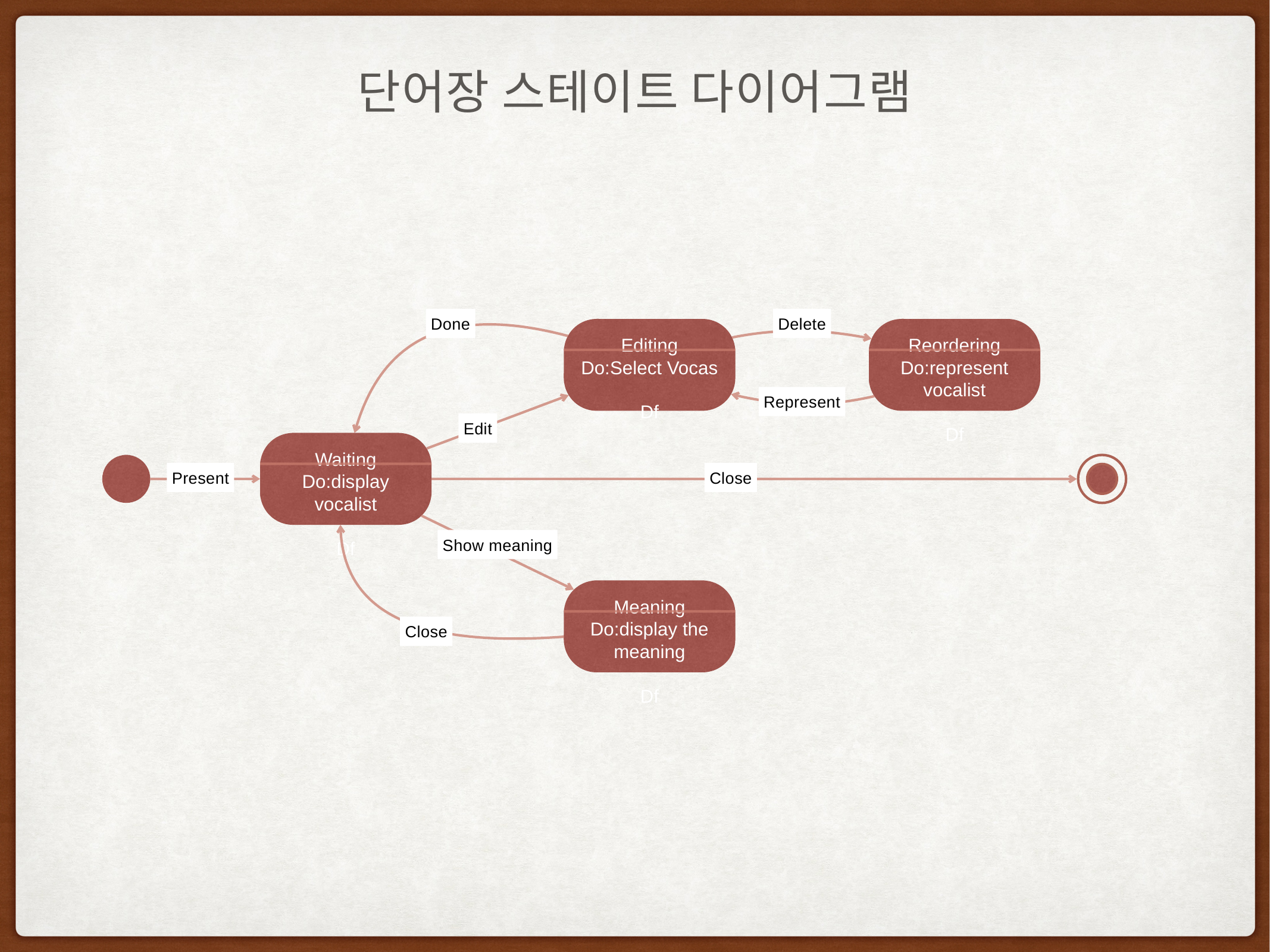

# 단어장 스테이트 다이어그램
Done
Delete
Editing
Do:Select Vocas

Df

Reordering
Do:represent vocalist

Df

Represent

Edit
Waiting
Do:display vocalist

Df

Present
Close

Show meaning
Meaning
Do:display the meaning

Df

Close